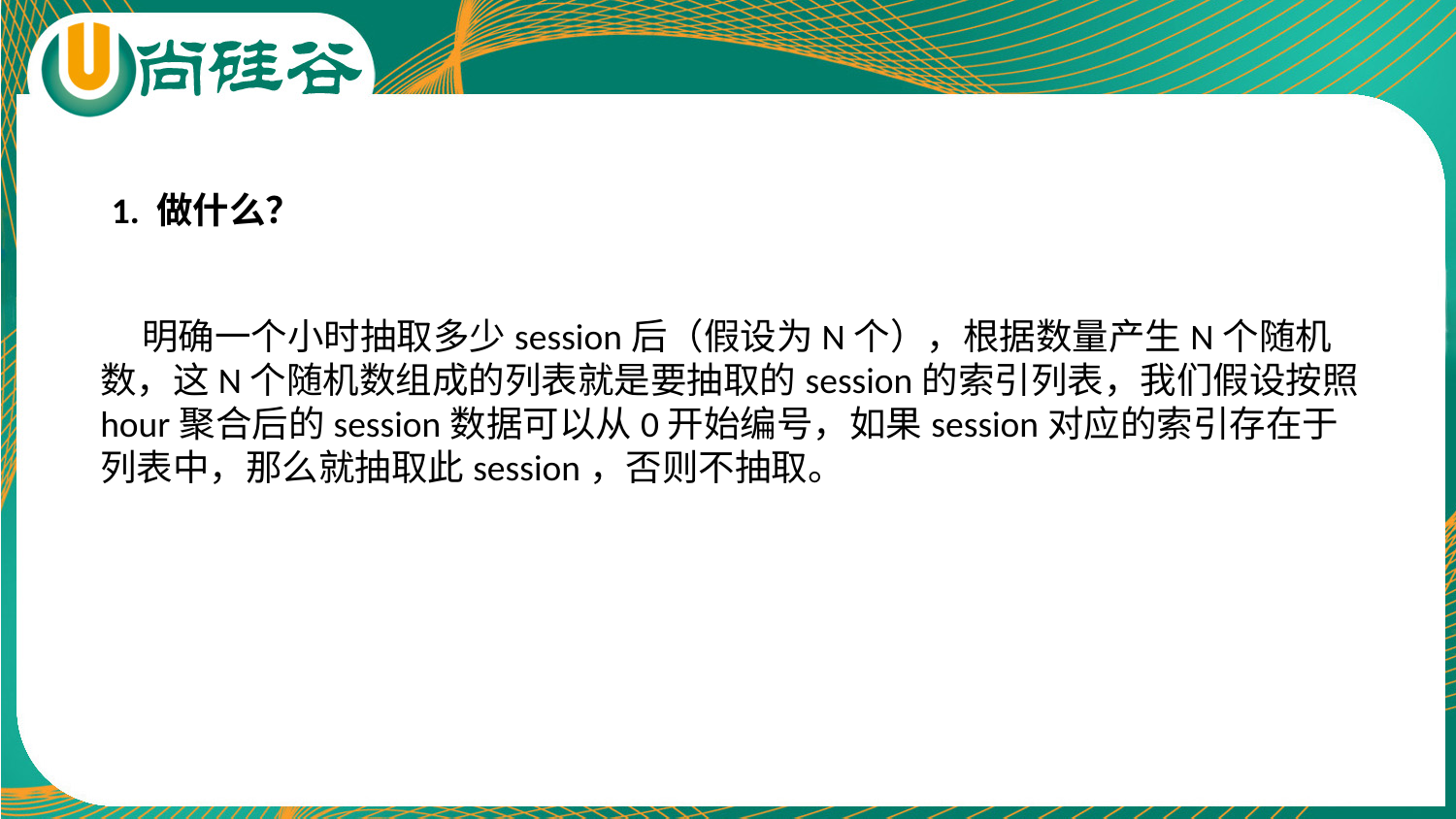

1. 做什么？
    明确一个小时抽取多少session后（假设为N个），根据数量产生N个随机数，这N个随机数组成的列表就是要抽取的session的索引列表，我们假设按照hour聚合后的session数据可以从0开始编号，如果session对应的索引存在于列表中，那么就抽取此session，否则不抽取。